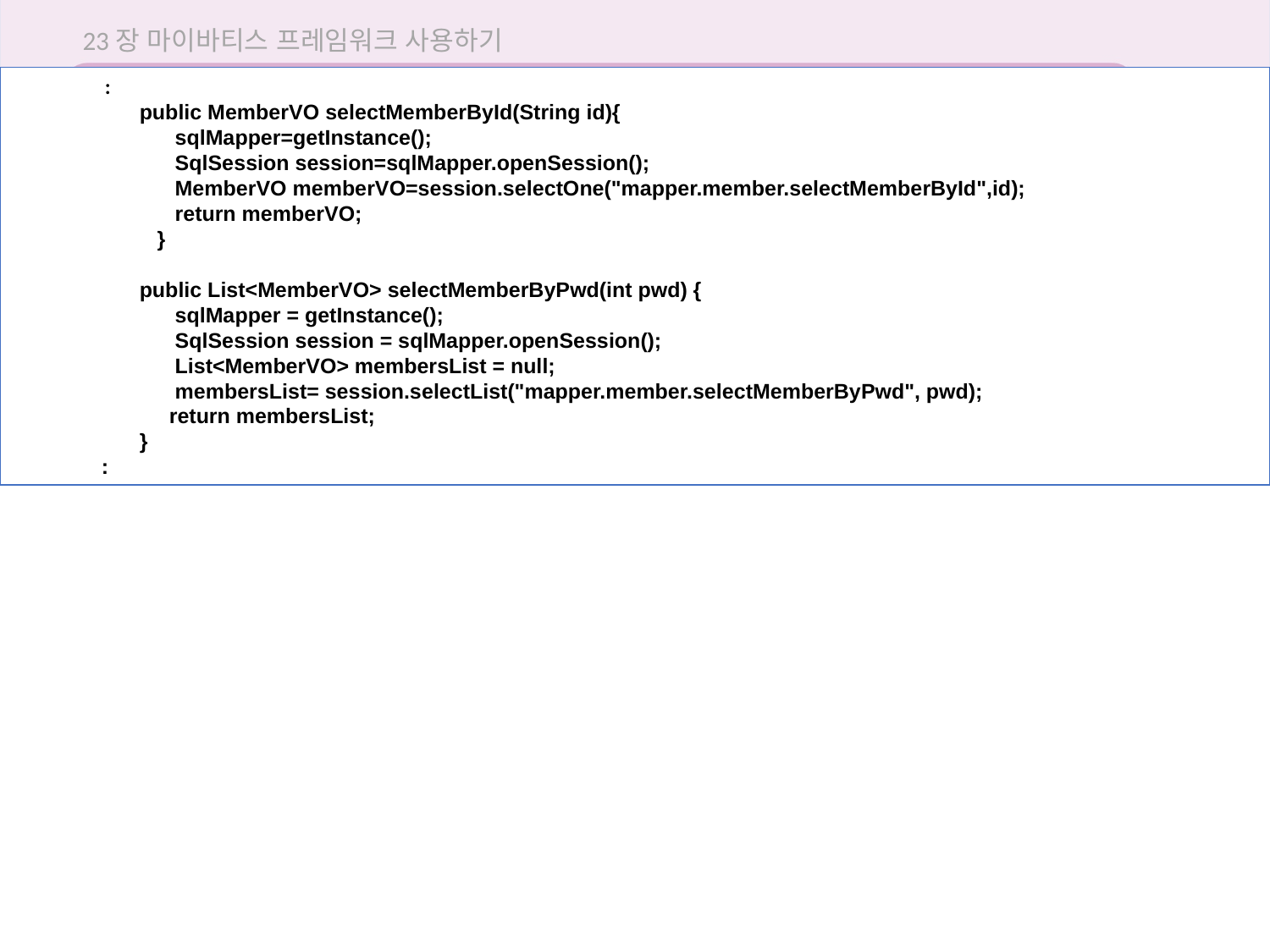

23장 마이바티스 프레임워크 사용하기
                   :
	public MemberVO selectMemberById(String id){
	      sqlMapper=getInstance();
	      SqlSession session=sqlMapper.openSession();
	      MemberVO memberVO=session.selectOne("mapper.member.selectMemberById",id);
	      return memberVO;
	   }

	public List<MemberVO> selectMemberByPwd(int pwd) {
	      sqlMapper = getInstance();
	      SqlSession session = sqlMapper.openSession();
	      List<MemberVO> membersList = null;
	      membersList= session.selectList("mapper.member.selectMemberByPwd", pwd);
	     return membersList;
	}
               :
23.4 마이바티스 이용해 회원 정보 CRUD 실습